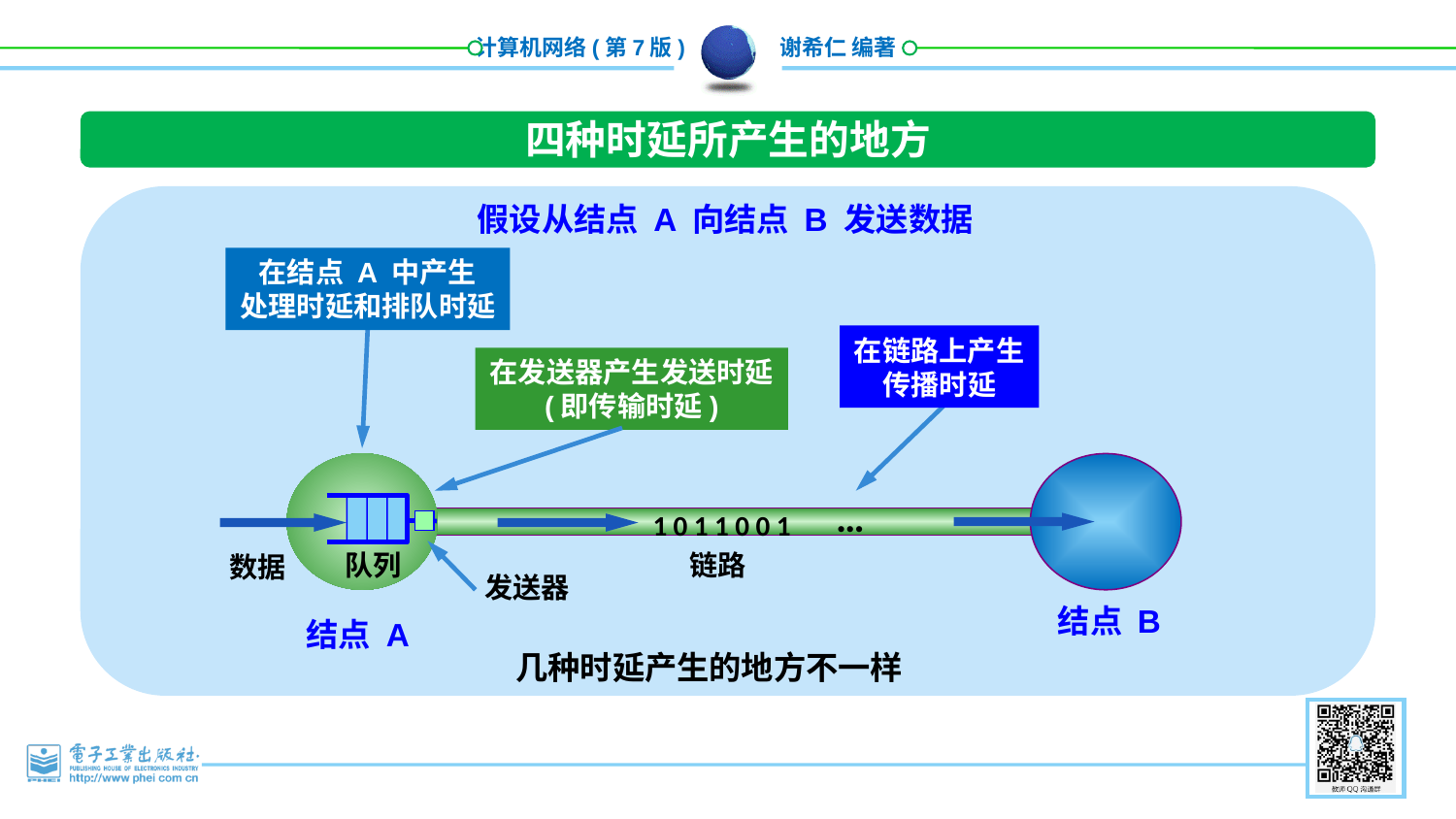

四种时延所产生的地方

假设从结点 A 向结点 B 发送数据

在结点 A 中产生
处理时延和排队时延

在链路上产生
传播时延

在发送器产生发送时延
(即传输时延)

…

1 0 1 1 0 0 1

链路
队列

数据
发送器
结点 B
结点 A
几种时延产生的地方不一样